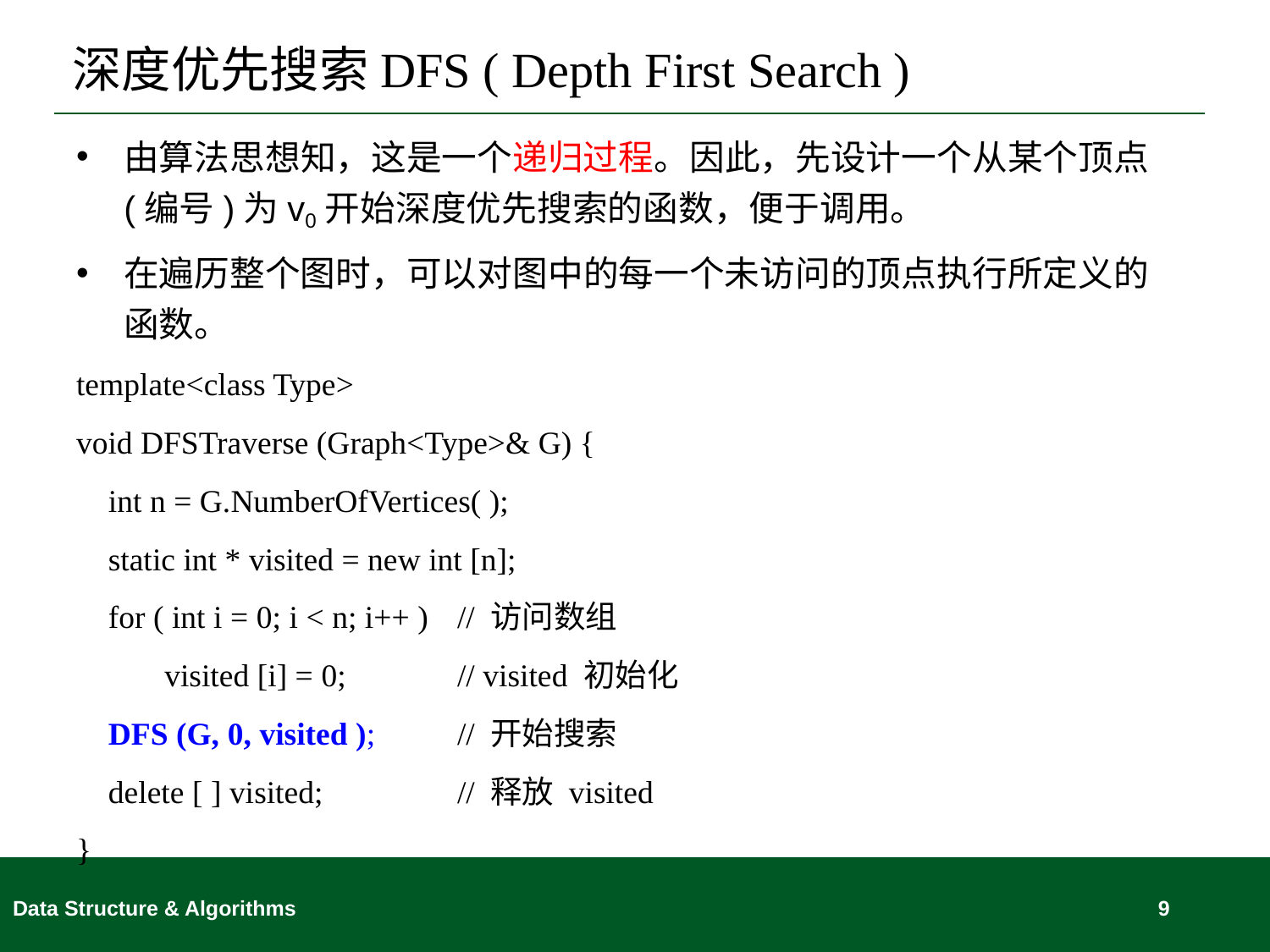

# 深度优先搜索DFS ( Depth First Search )
由算法思想知，这是一个递归过程。因此，先设计一个从某个顶点(编号)为v0开始深度优先搜索的函数，便于调用。
在遍历整个图时，可以对图中的每一个未访问的顶点执行所定义的函数。
template<class Type>
void DFSTraverse (Graph<Type>& G) {
    int n = G.NumberOfVertices( );
    static int * visited = new int [n];
    for ( int i = 0; i < n; i++ )	// 访问数组
           visited [i] = 0;	// visited 初始化
    DFS (G, 0, visited );	// 开始搜索
    delete [ ] visited;		// 释放 visited
}
Data Structure & Algorithms
9